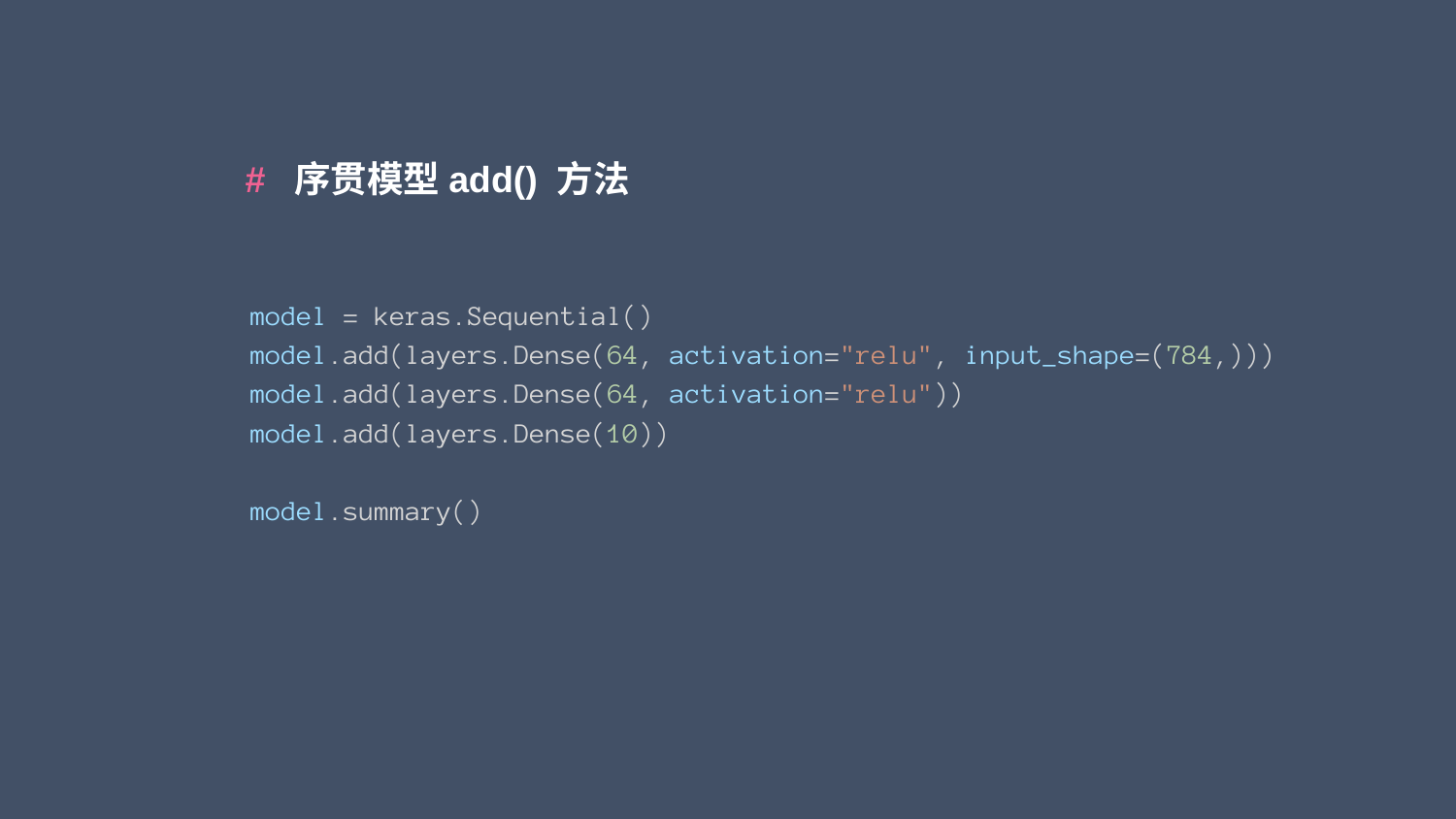

#  序贯模型add() 方法
model = keras.Sequential()
model.add(layers.Dense(64, activation="relu", input_shape=(784,)))
model.add(layers.Dense(64, activation="relu"))
model.add(layers.Dense(10))
model.summary()